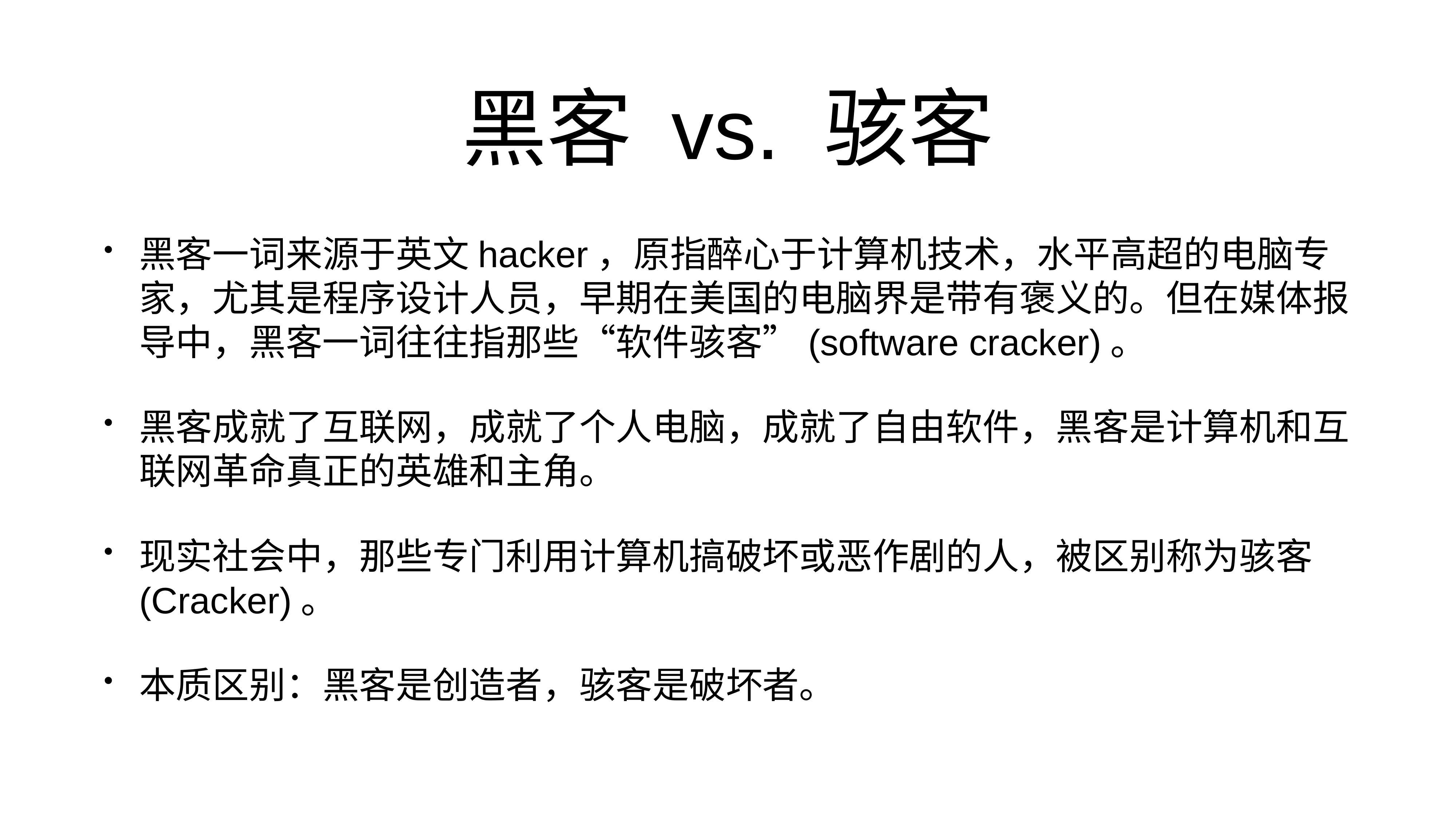

# 黑客 vs. 骇客
黑客一词来源于英文hacker，原指醉心于计算机技术，水平高超的电脑专家，尤其是程序设计人员，早期在美国的电脑界是带有褒义的。但在媒体报导中，黑客一词往往指那些“软件骇客”(software cracker)。
黑客成就了互联网，成就了个人电脑，成就了自由软件，黑客是计算机和互联网革命真正的英雄和主角。
现实社会中，那些专门利用计算机搞破坏或恶作剧的人，被区别称为骇客(Cracker)。
本质区别：黑客是创造者，骇客是破坏者。